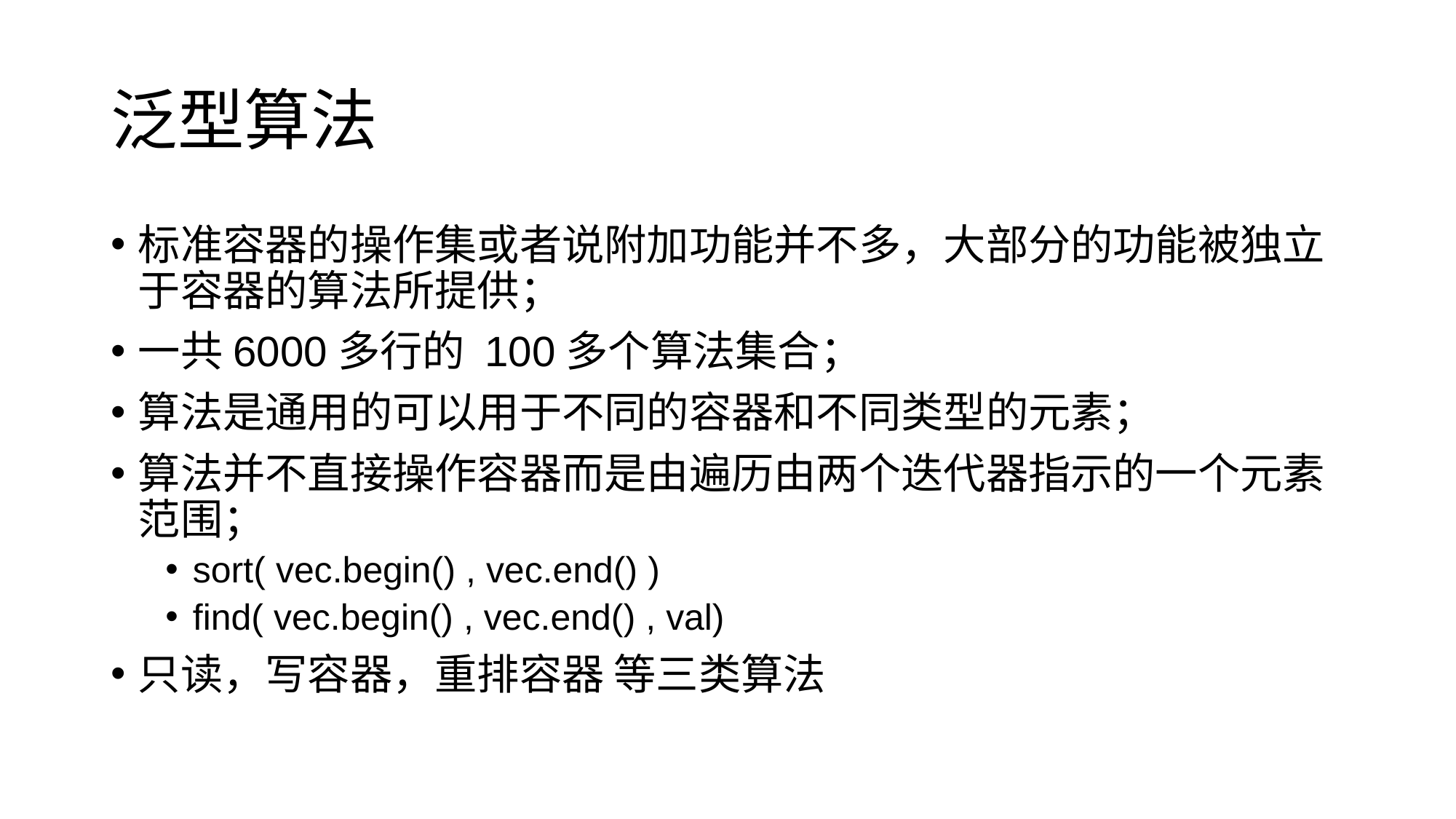

# 泛型算法
标准容器的操作集或者说附加功能并不多，大部分的功能被独立于容器的算法所提供；
一共6000多行的 100多个算法集合；
算法是通用的可以用于不同的容器和不同类型的元素；
算法并不直接操作容器而是由遍历由两个迭代器指示的一个元素范围；
sort( vec.begin() , vec.end() )
find( vec.begin() , vec.end() , val)
只读，写容器，重排容器 等三类算法